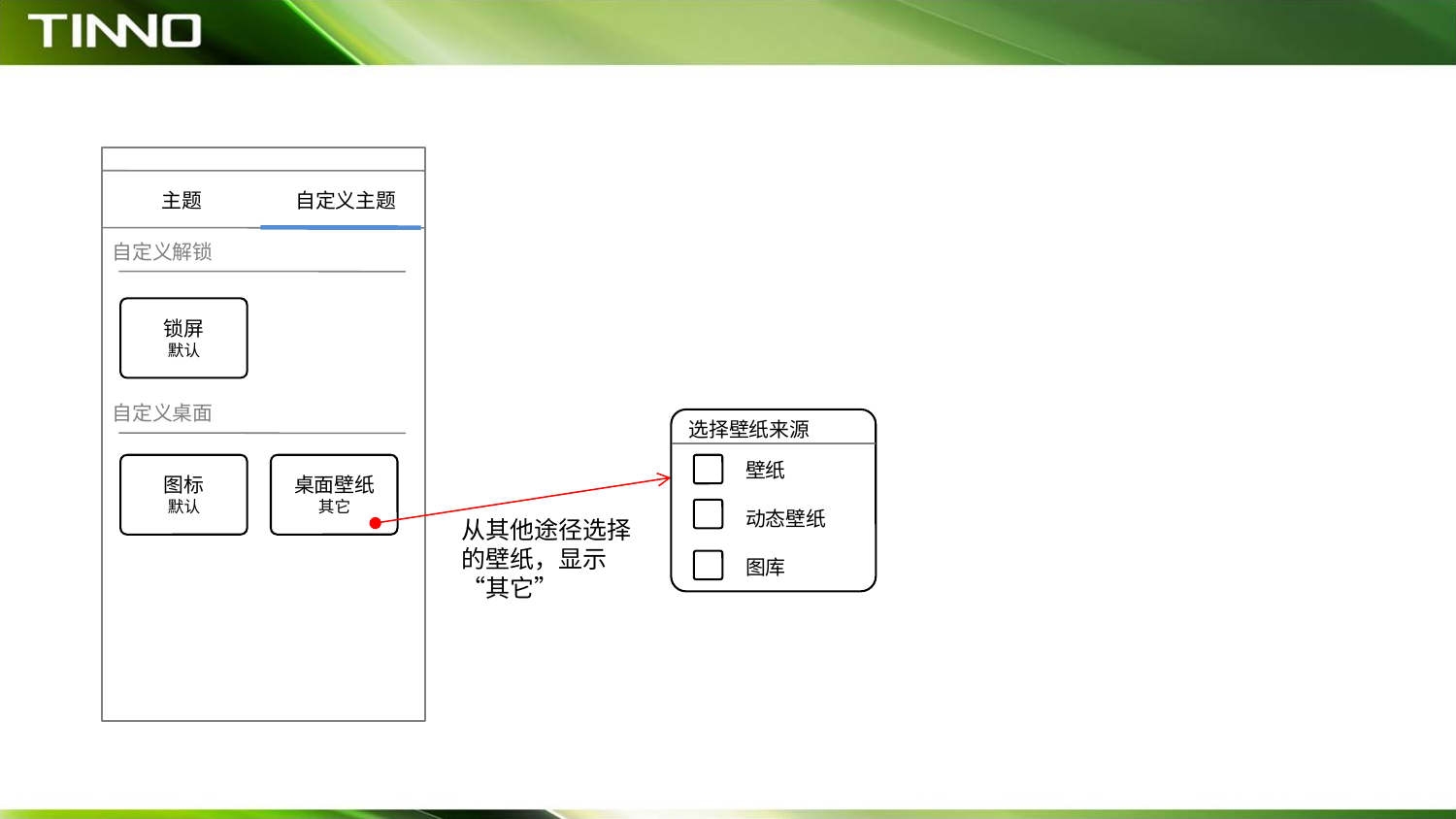

主题
自定义主题
自定义解锁

锁屏
默认
自定义桌面
选择壁纸来源

壁纸

动态壁纸

图库

图标
默认
桌面壁纸
其它

从其他途径选择的壁纸，显示“其它”